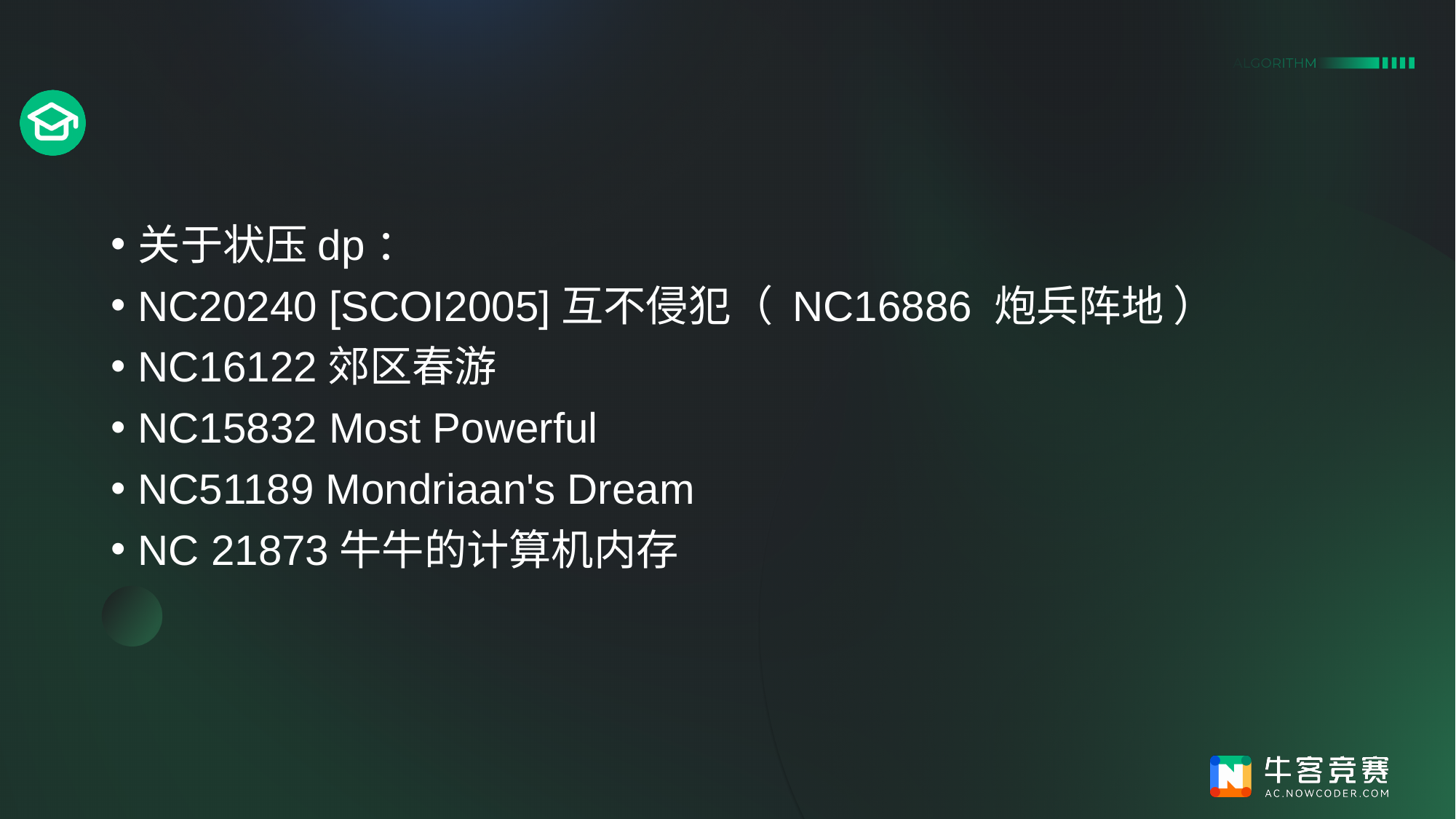

#
关于状压dp：
NC20240 [SCOI2005]互不侵犯（ NC16886 炮兵阵地 ）
NC16122郊区春游
NC15832 Most Powerful
NC51189 Mondriaan's Dream
NC 21873牛牛的计算机内存